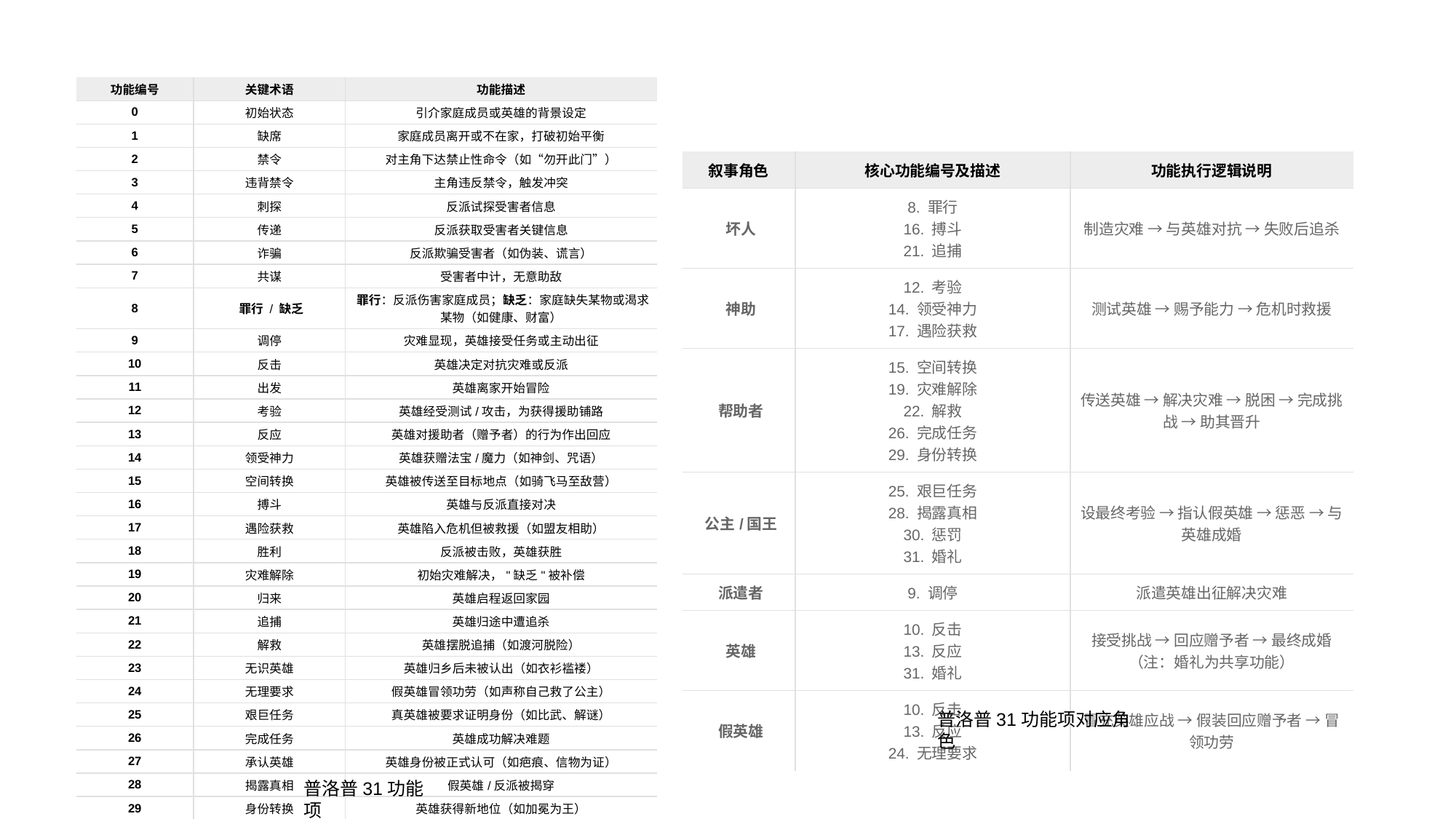

| 功能编号 | 关键术语 | 功能描述 |
| --- | --- | --- |
| ​​0​​ | 初始状态 | 引介家庭成员或英雄的背景设定 |
| ​​1​​ | 缺席 | 家庭成员离开或不在家，打破初始平衡 |
| ​​2​​ | 禁令 | 对主角下达禁止性命令（如“勿开此门”） |
| ​​3​​ | 违背禁令 | 主角违反禁令，触发冲突 |
| ​​4​​ | 刺探 | 反派试探受害者信息 |
| ​​5​​ | 传递 | 反派获取受害者关键信息 |
| ​​6​​ | 诈骗 | 反派欺骗受害者（如伪装、谎言） |
| ​​7​​ | 共谋 | 受害者中计，无意助敌 |
| ​​8​​ | ​​罪行​​ / ​​缺乏​​ | ​​罪行​​：反派伤害家庭成员；​​缺乏​​：家庭缺失某物或渴求某物（如健康、财富） |
| ​​9​​ | 调停 | 灾难显现，英雄接受任务或主动出征 |
| ​​10​​ | 反击 | 英雄决定对抗灾难或反派 |
| ​​11​​ | 出发 | 英雄离家开始冒险 |
| ​​12​​ | 考验 | 英雄经受测试/攻击，为获得援助铺路 |
| ​​13​​ | 反应 | 英雄对援助者（赠予者）的行为作出回应 |
| ​​14​​ | 领受神力 | 英雄获赠法宝/魔力（如神剑、咒语） |
| ​​15​​ | 空间转换 | 英雄被传送至目标地点（如骑飞马至敌营） |
| ​​16​​ | 搏斗 | 英雄与反派直接对决 |
| ​​17​​ | 遇险获救 | 英雄陷入危机但被救援（如盟友相助） |
| ​​18​​ | 胜利 | 反派被击败，英雄获胜 |
| ​​19​​ | 灾难解除 | 初始灾难解决，"缺乏"被补偿 |
| ​​20​​ | 归来 | 英雄启程返回家园 |
| ​​21​​ | 追捕 | 英雄归途中遭追杀 |
| ​​22​​ | 解救 | 英雄摆脱追捕（如渡河脱险） |
| ​​23​​ | 无识英雄 | 英雄归乡后未被认出（如衣衫褴褛） |
| ​​24​​ | 无理要求 | 假英雄冒领功劳（如声称自己救了公主） |
| ​​25​​ | 艰巨任务 | 真英雄被要求证明身份（如比武、解谜） |
| ​​26​​ | 完成任务 | 英雄成功解决难题 |
| ​​27​​ | 承认英雄 | 英雄身份被正式认可（如疤痕、信物为证） |
| ​​28​​ | 揭露真相 | 假英雄/反派被揭穿 |
| ​​29​​ | 身份转换 | 英雄获得新地位（如加冕为王） |
| ​​30​​ | 惩罚 | 反派受惩（如流放、处决） |
| ​​31​​ | 婚礼 | 英雄与公主结婚并登基，达成圆满结局 |
| 叙事角色 | 核心功能编号及描述 | 功能执行逻辑说明 |
| --- | --- | --- |
| ​​坏人​​ | 8. 罪行 16. 搏斗 21. 追捕 | 制造灾难 → 与英雄对抗 → 失败后追杀 |
| ​​神助​​ | 12. 考验 14. 领受神力 17. 遇险获救 | 测试英雄 → 赐予能力 → 危机时救援 |
| ​​帮助者​​ | 15. 空间转换 19. 灾难解除 22. 解救 26. 完成任务 29. 身份转换 | 传送英雄 → 解决灾难 → 脱困 → 完成挑战 → 助其晋升 |
| ​​公主/国王​​ | 25. 艰巨任务 28. 揭露真相 30. 惩罚 31. 婚礼 | 设最终考验 → 指认假英雄 → 惩恶 → 与英雄成婚 |
| ​​派遣者​​ | 9. 调停 | 派遣英雄出征解决灾难 |
| ​​英雄​​ | 10. 反击 13. 反应 31. 婚礼 | 接受挑战 → 回应赠予者 → 最终成婚（注：婚礼为共享功能） |
| ​​假英雄​​ | 10. 反击 13. 反应 24. 无理要求 | 冒充英雄应战 → 假装回应赠予者 → 冒领功劳 |
普洛普31功能项对应角色
普洛普31功能项